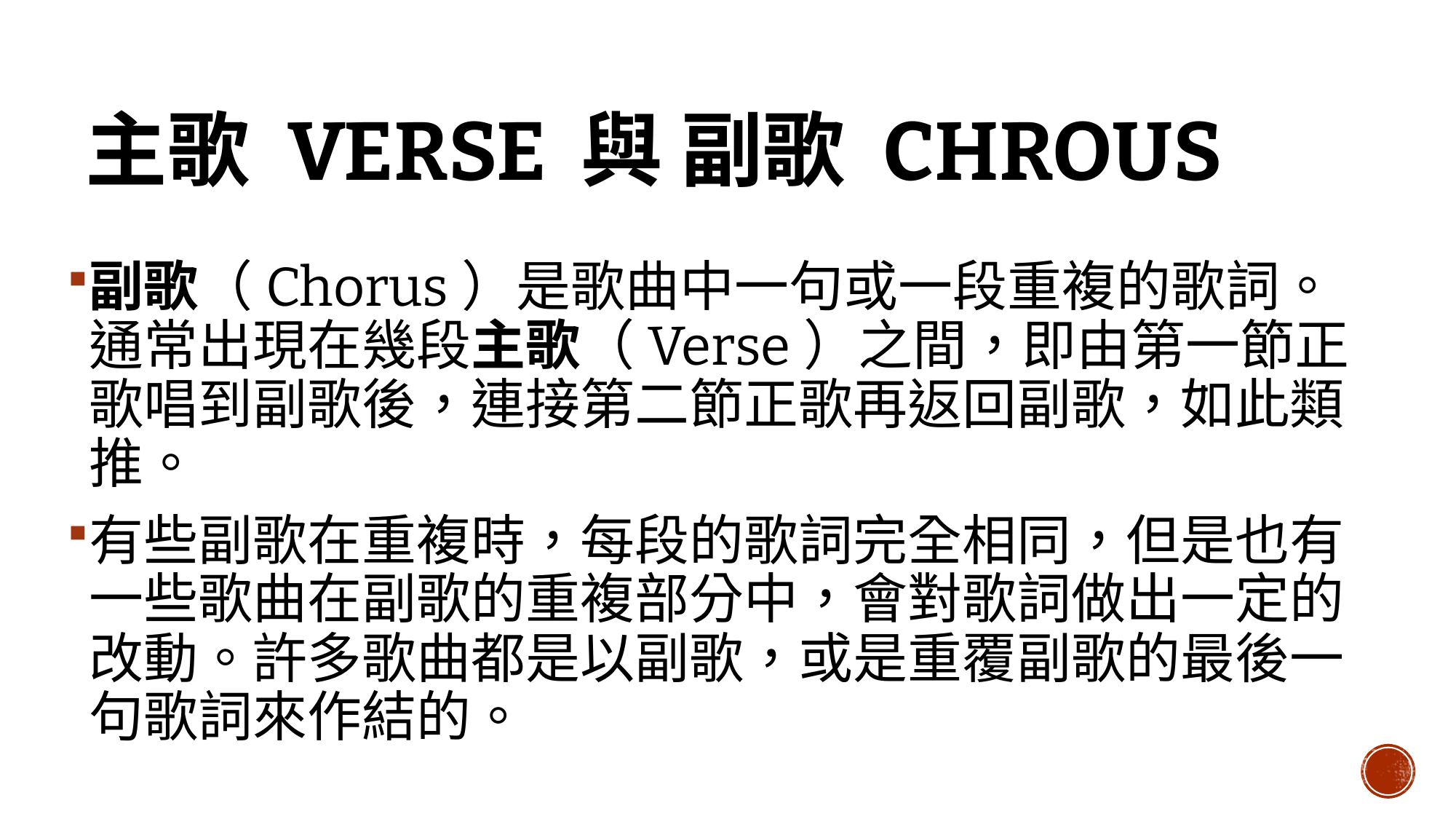

# 主歌 verse 與 副歌 chrous
副歌（Chorus）是歌曲中一句或一段重複的歌詞。通常出現在幾段主歌（Verse）之間，即由第一節正歌唱到副歌後，連接第二節正歌再返回副歌，如此類推。
有些副歌在重複時，每段的歌詞完全相同，但是也有一些歌曲在副歌的重複部分中，會對歌詞做出一定的改動。許多歌曲都是以副歌，或是重覆副歌的最後一句歌詞來作結的。